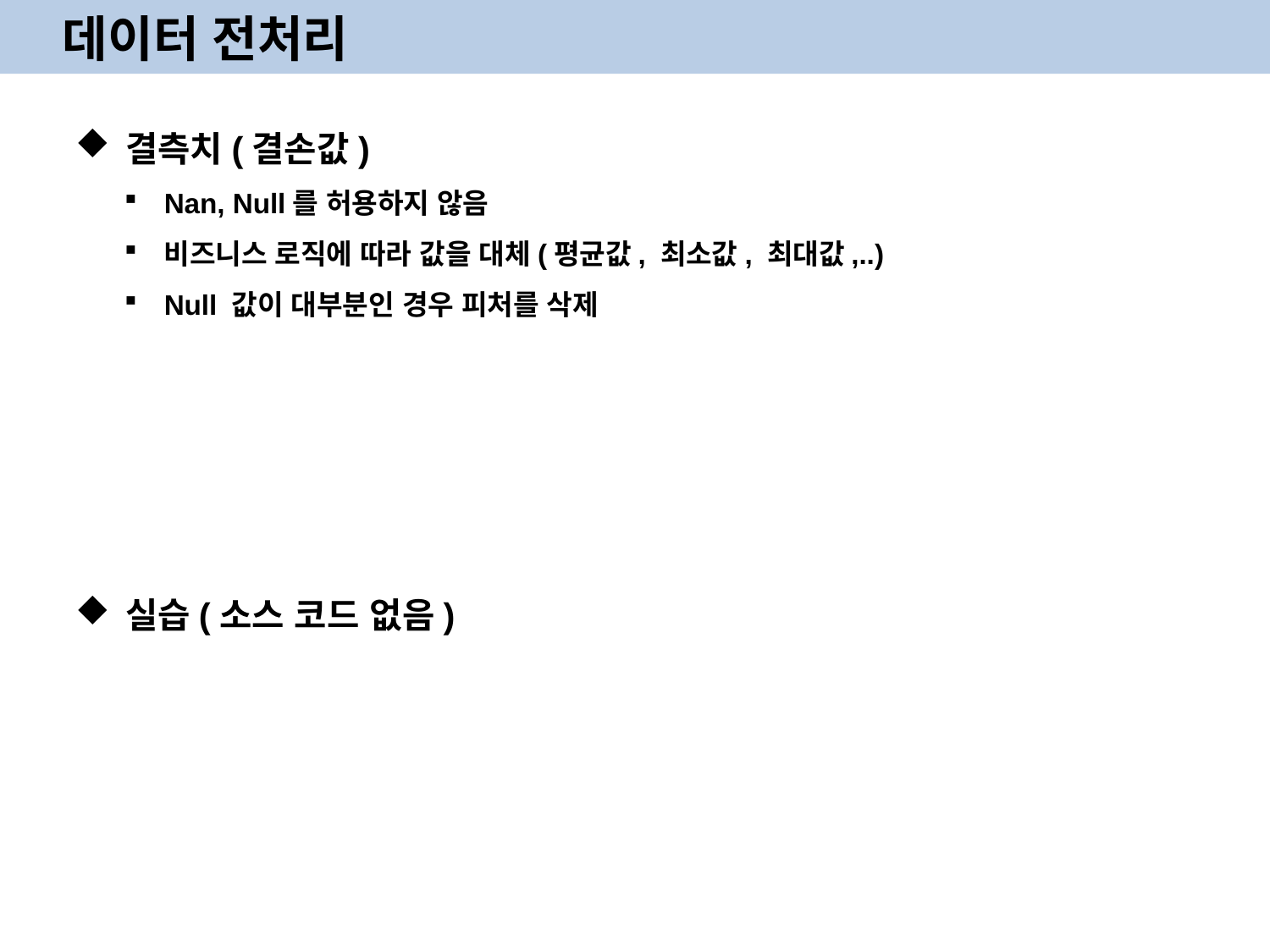

데이터 전처리
결측치(결손값)
Nan, Null를 허용하지 않음
비즈니스 로직에 따라 값을 대체(평균값, 최소값, 최대값,..)
Null 값이 대부분인 경우 피처를 삭제
실습(소스 코드 없음)